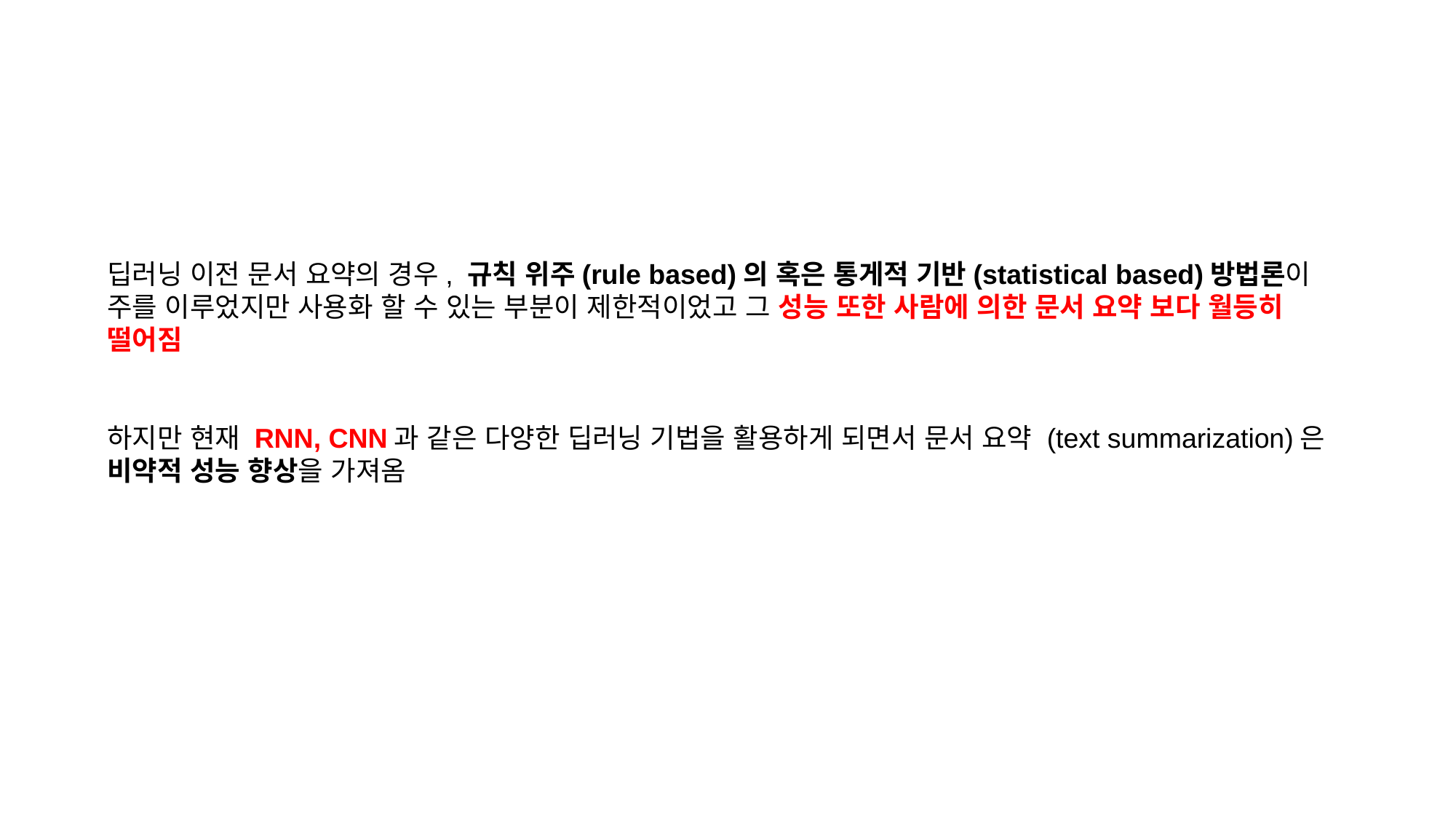

딥러닝 이전 문서 요약의 경우, 규칙 위주(rule based)의 혹은 통게적 기반(statistical based)방법론이 주를 이루었지만 사용화 할 수 있는 부분이 제한적이었고 그 성능 또한 사람에 의한 문서 요약 보다 월등히 떨어짐

하지만 현재 RNN, CNN과 같은 다양한 딥러닝 기법을 활용하게 되면서 문서 요약 (text summarization)은 비약적 성능 향상을 가져옴